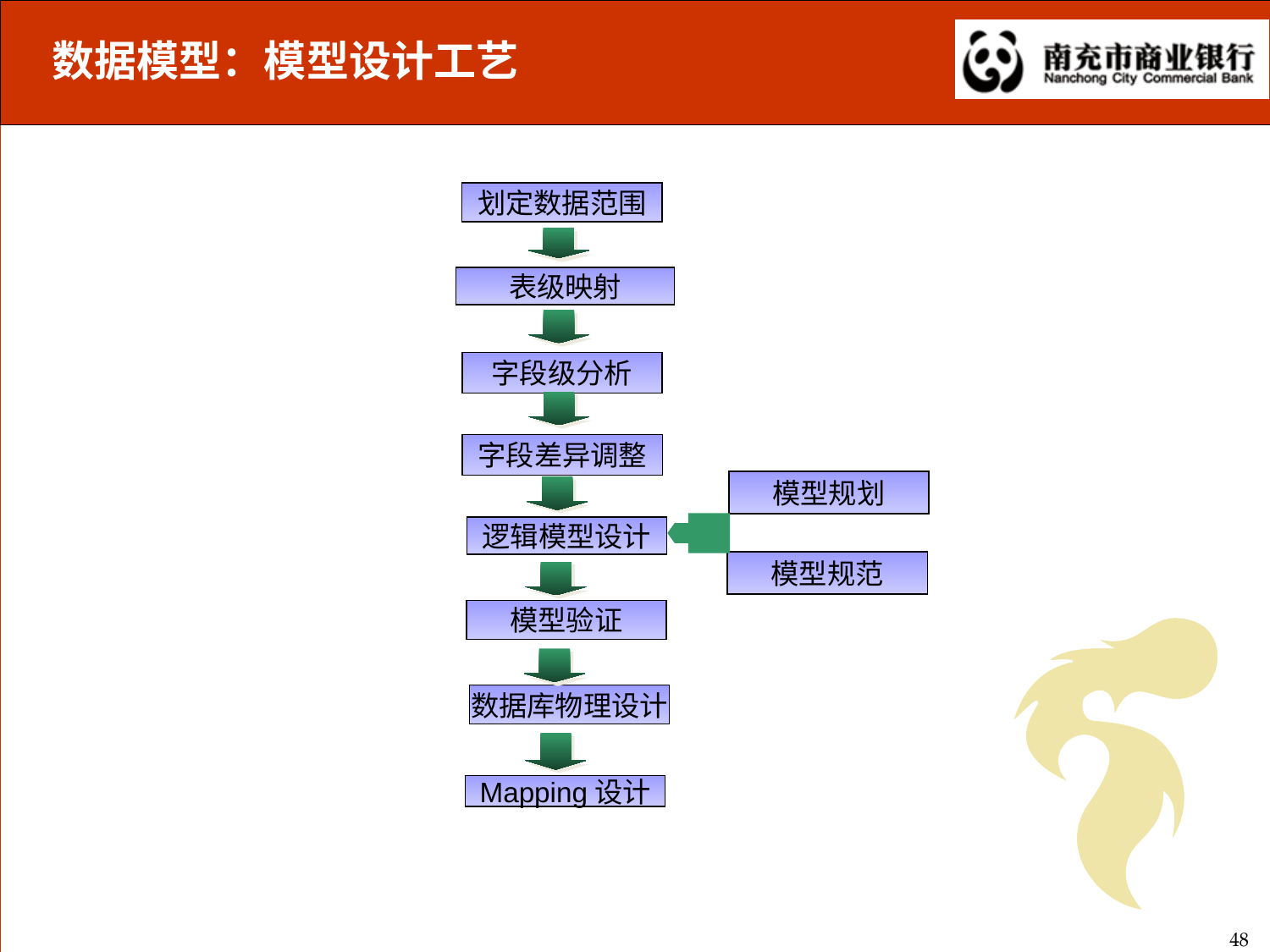

数据模型：模型设计工艺

划定数据范围

表级映射

字段级分析

字段差异调整
模型规划

模型规范

逻辑模型设计

模型验证

数据库物理设计

Mapping设计
48
48